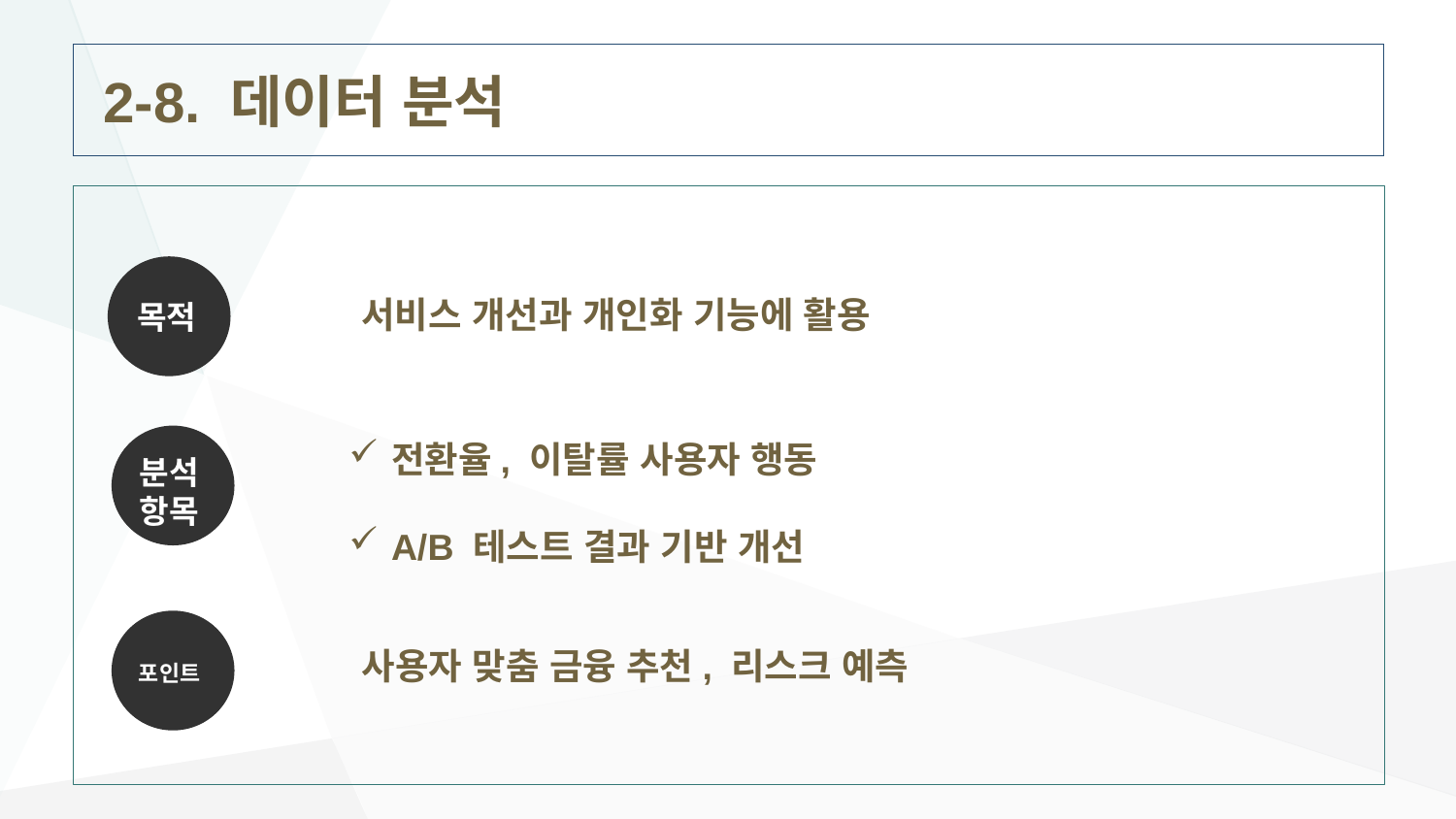

2-8. 데이터 분석

서비스 개선과 개인화 기능에 활용
목적

전환율, 이탈률 사용자 행동

A/B 테스트 결과 기반 개선
분석
항목

사용자 맞춤 금융 추천, 리스크 예측
포인트